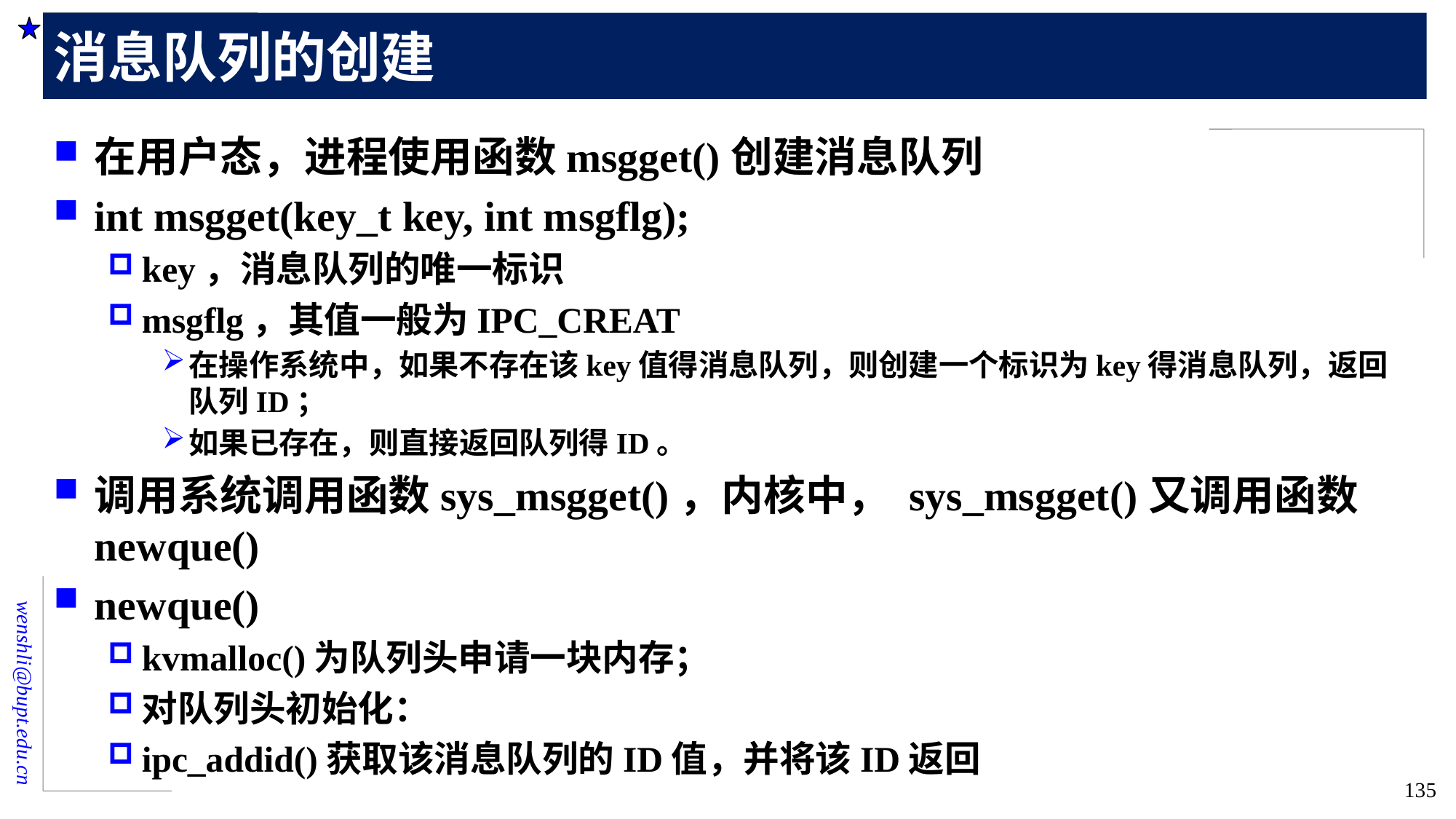

# 消息队列的创建
在用户态，进程使用函数msgget()创建消息队列
int msgget(key_t key, int msgflg);
key，消息队列的唯一标识
msgflg，其值一般为IPC_CREAT
在操作系统中，如果不存在该key值得消息队列，则创建一个标识为key得消息队列，返回队列ID；
如果已存在，则直接返回队列得ID。
调用系统调用函数sys_msgget()，内核中， sys_msgget()又调用函数newque()
newque()
kvmalloc()为队列头申请一块内存；
对队列头初始化：
ipc_addid()获取该消息队列的ID值，并将该ID返回
135